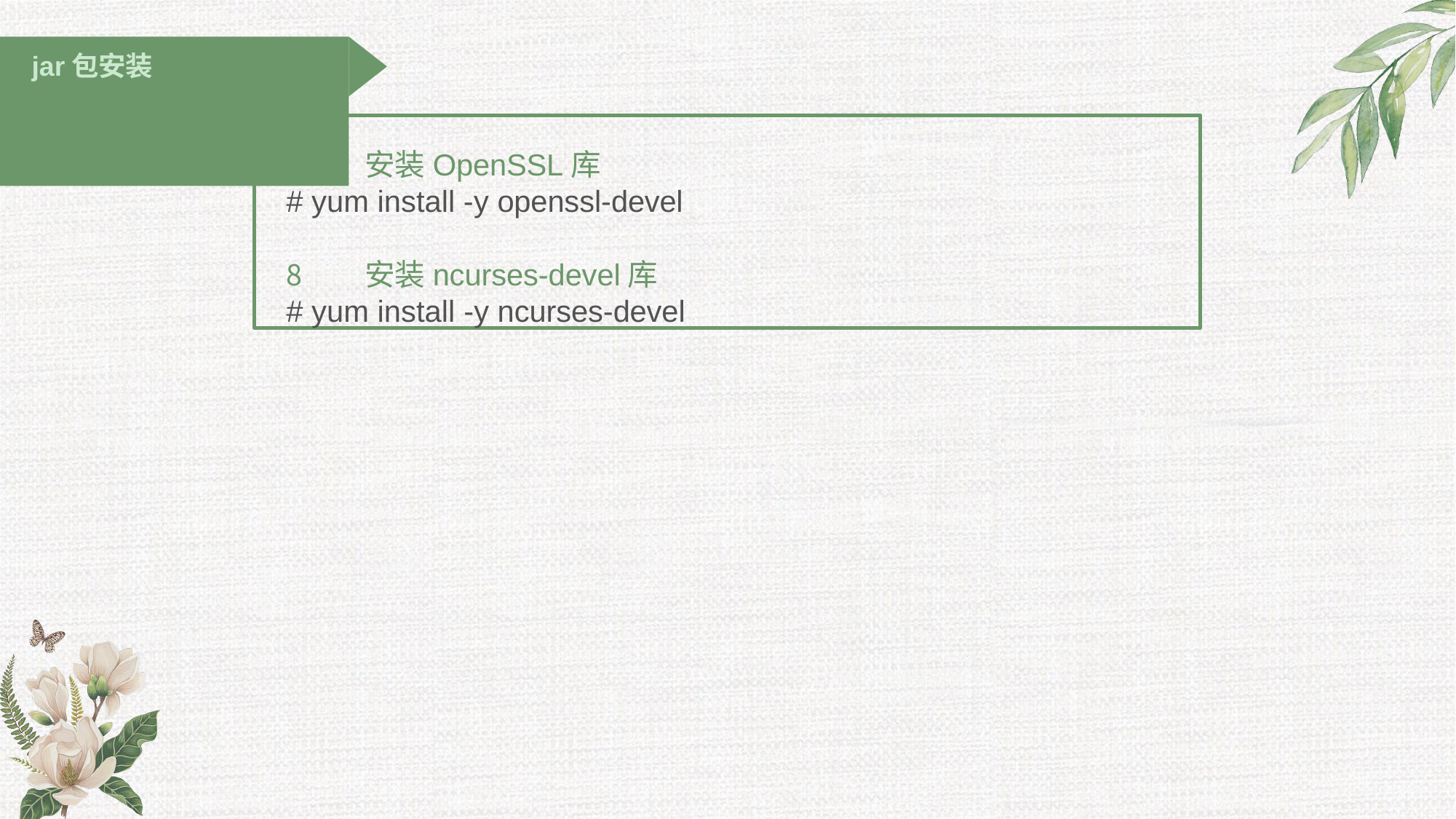

# jar包安装
安装OpenSSL库
# yum install -y openssl-devel
安装ncurses-devel库
# yum install -y ncurses-devel